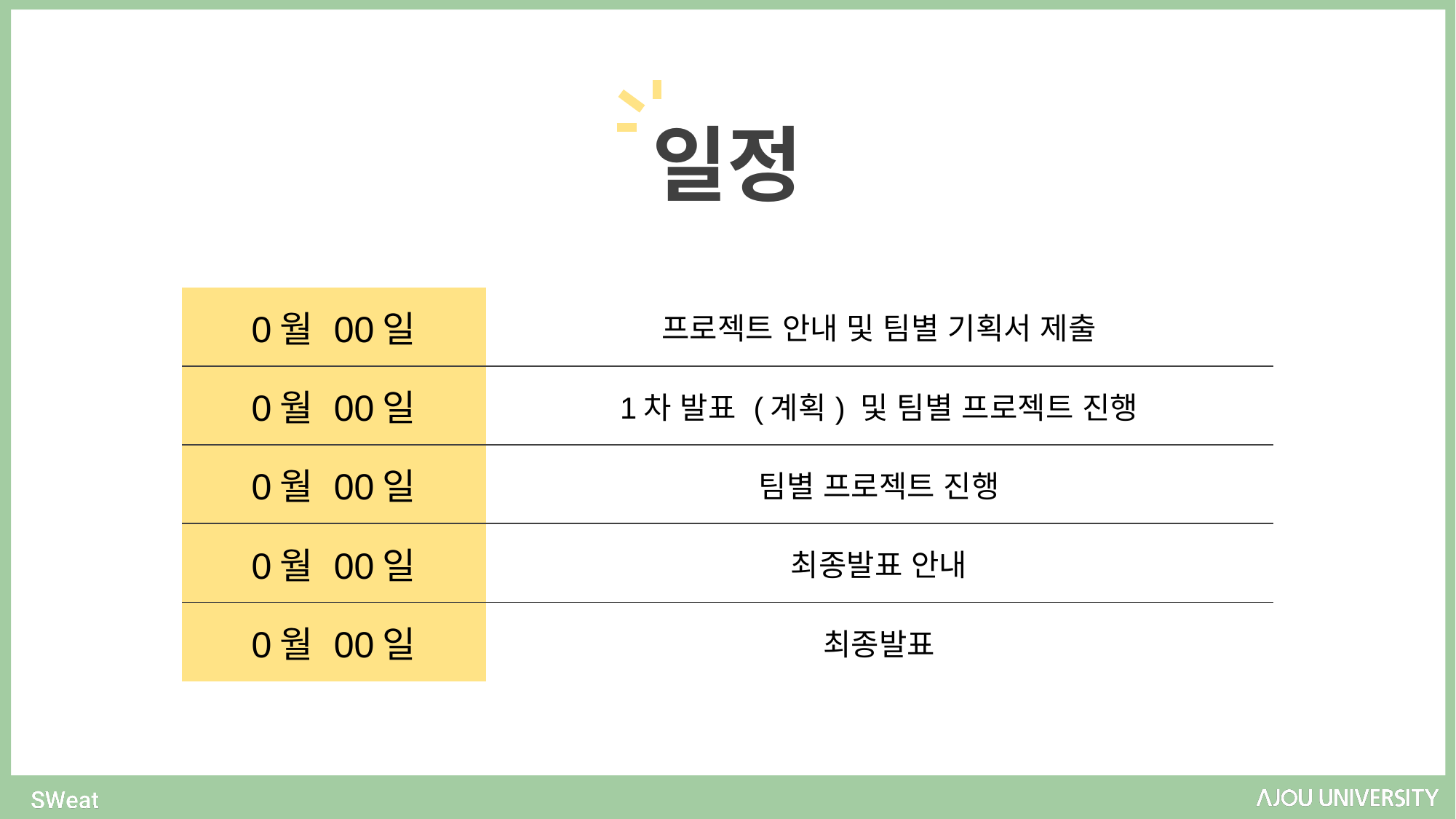

일정
| 0월 00일 | 프로젝트 안내 및 팀별 기획서 제출 |
| --- | --- |
| 0월 00일 | 1차 발표 (계획) 및 팀별 프로젝트 진행 |
| 0월 00일 | 팀별 프로젝트 진행 |
| 0월 00일 | 최종발표 안내 |
| 0월 00일 | 최종발표 |